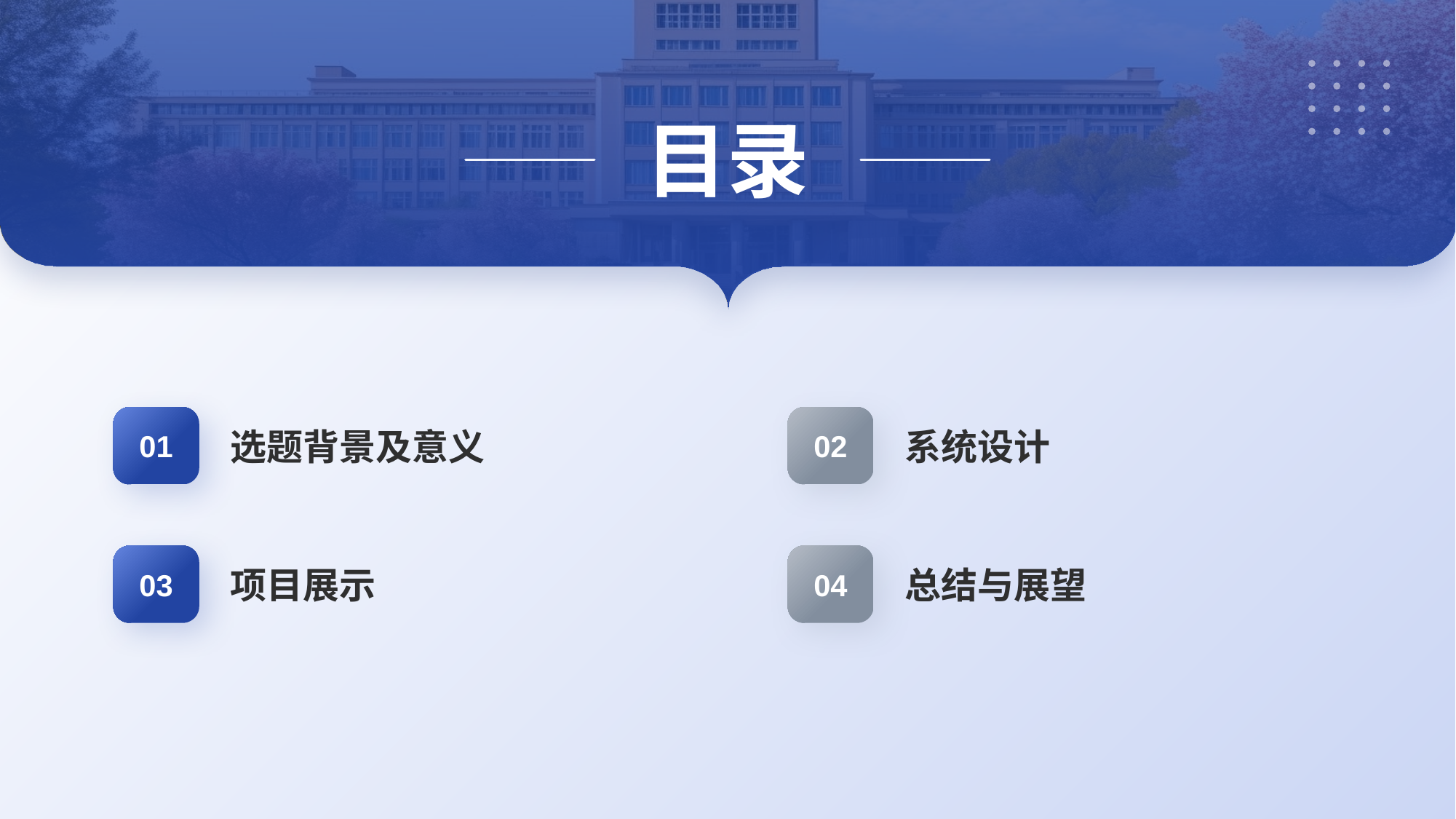

目录
选题背景及意义
01
系统设计
02
项目展示
03
总结与展望
04